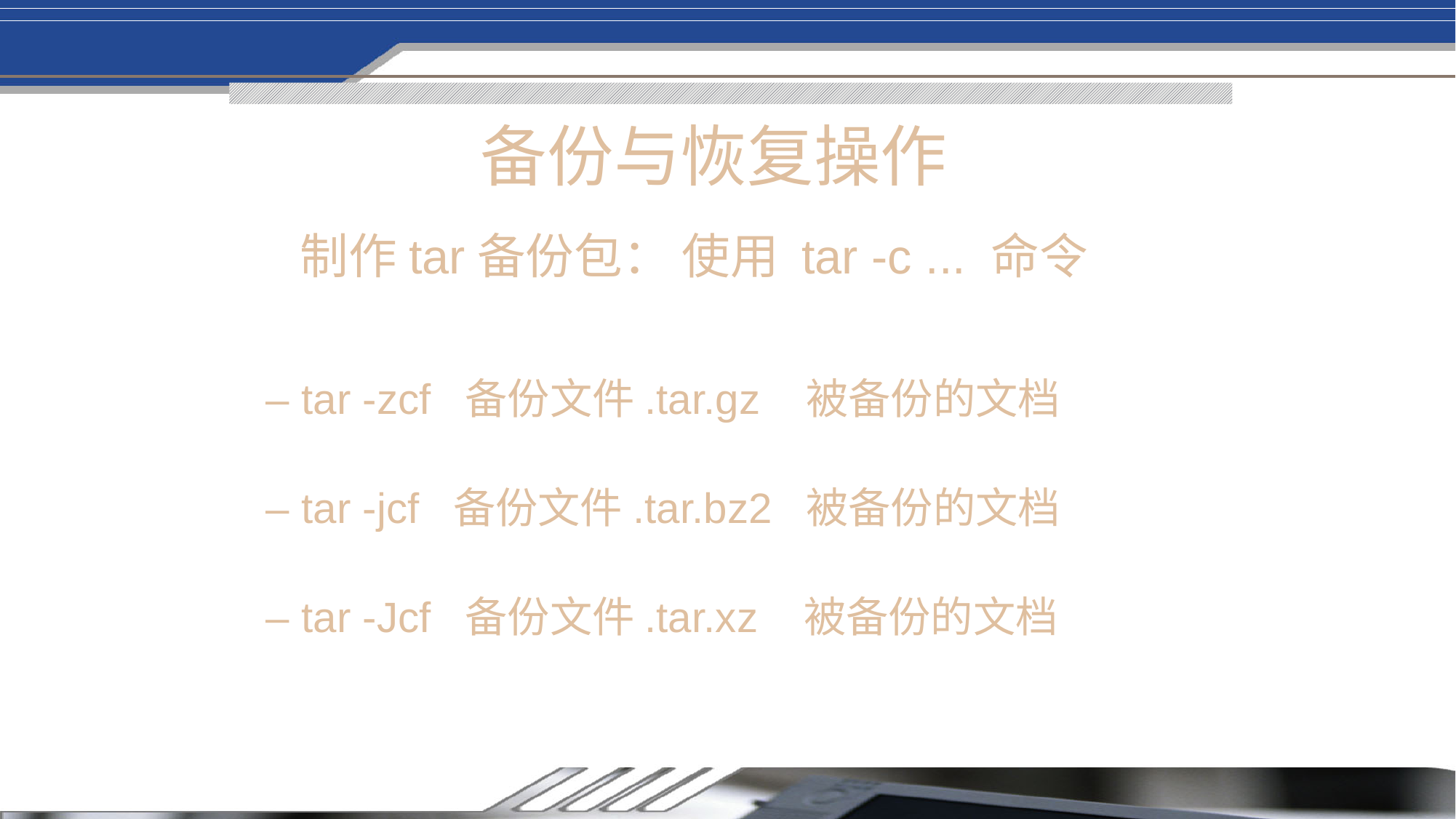

备份与恢复操作
制作tar备份包： 使用 tar -c ... 命令
– tar -zcf  备份文件.tar.gz   被备份的文档

– tar -jcf  备份文件.tar.bz2  被备份的文档

– tar -Jcf  备份文件.tar.xz   被备份的文档